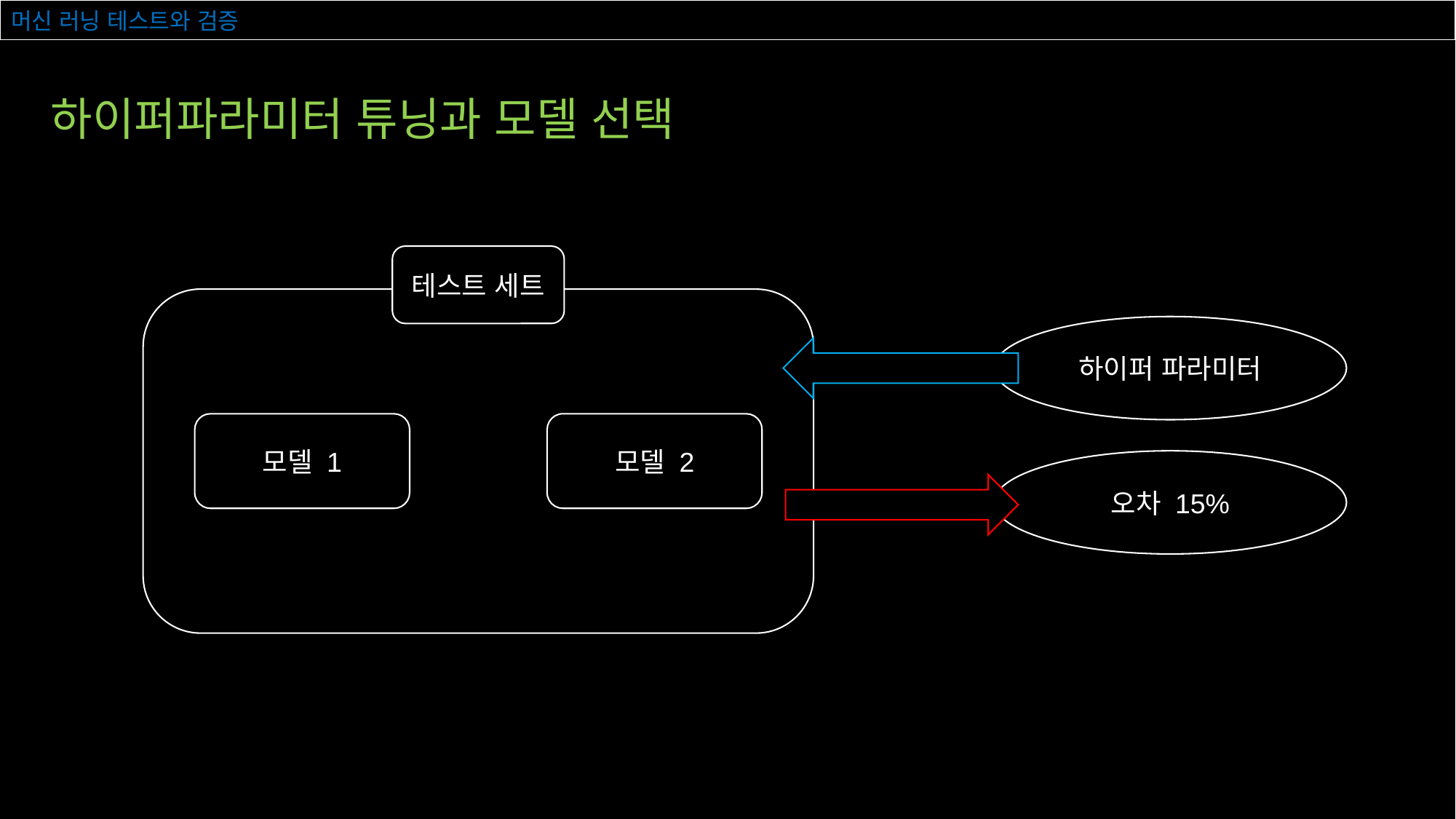

# 머신 러닝 테스트와 검증
하이퍼파라미터 튜닝과 모델 선택

테스트 세트

모델 1
모델 2

하이퍼 파라미터

오차 15%